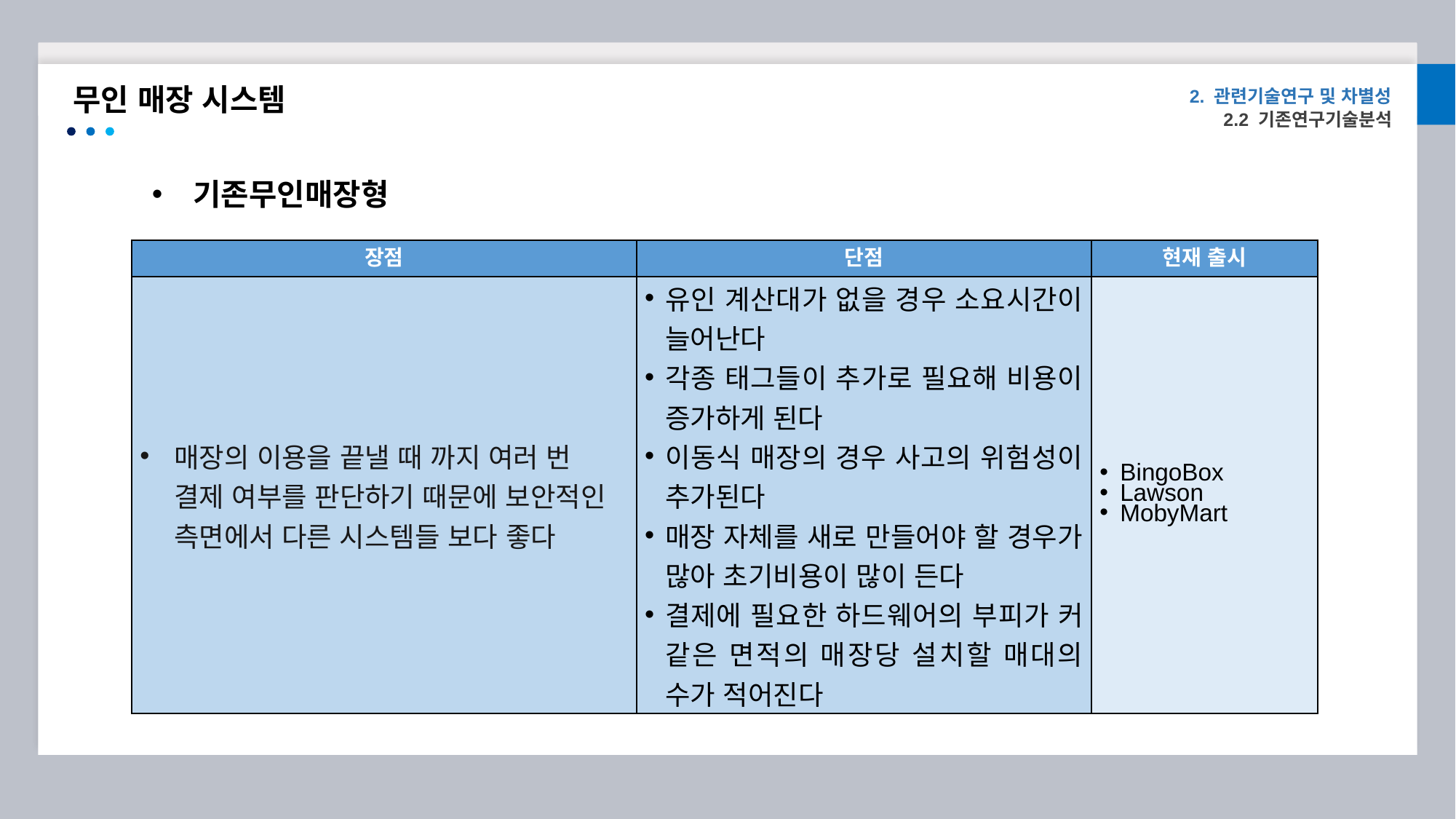

무인 매장 시스템
2. 관련기술연구 및 차별성
2.2 기존연구기술분석

기존무인매장형
| 장점 | 단점 | 현재 출시 |
| --- | --- | --- |
| 매장의 이용을 끝낼 때 까지 여러 번 결제 여부를 판단하기 때문에 보안적인 측면에서 다른 시스템들 보다 좋다 | 유인 계산대가 없을 경우 소요시간이 늘어난다 각종 태그들이 추가로 필요해 비용이 증가하게 된다 이동식 매장의 경우 사고의 위험성이 추가된다 매장 자체를 새로 만들어야 할 경우가 많아 초기비용이 많이 든다 결제에 필요한 하드웨어의 부피가 커 같은 면적의 매장당 설치할 매대의 수가 적어진다 | BingoBox Lawson MobyMart |